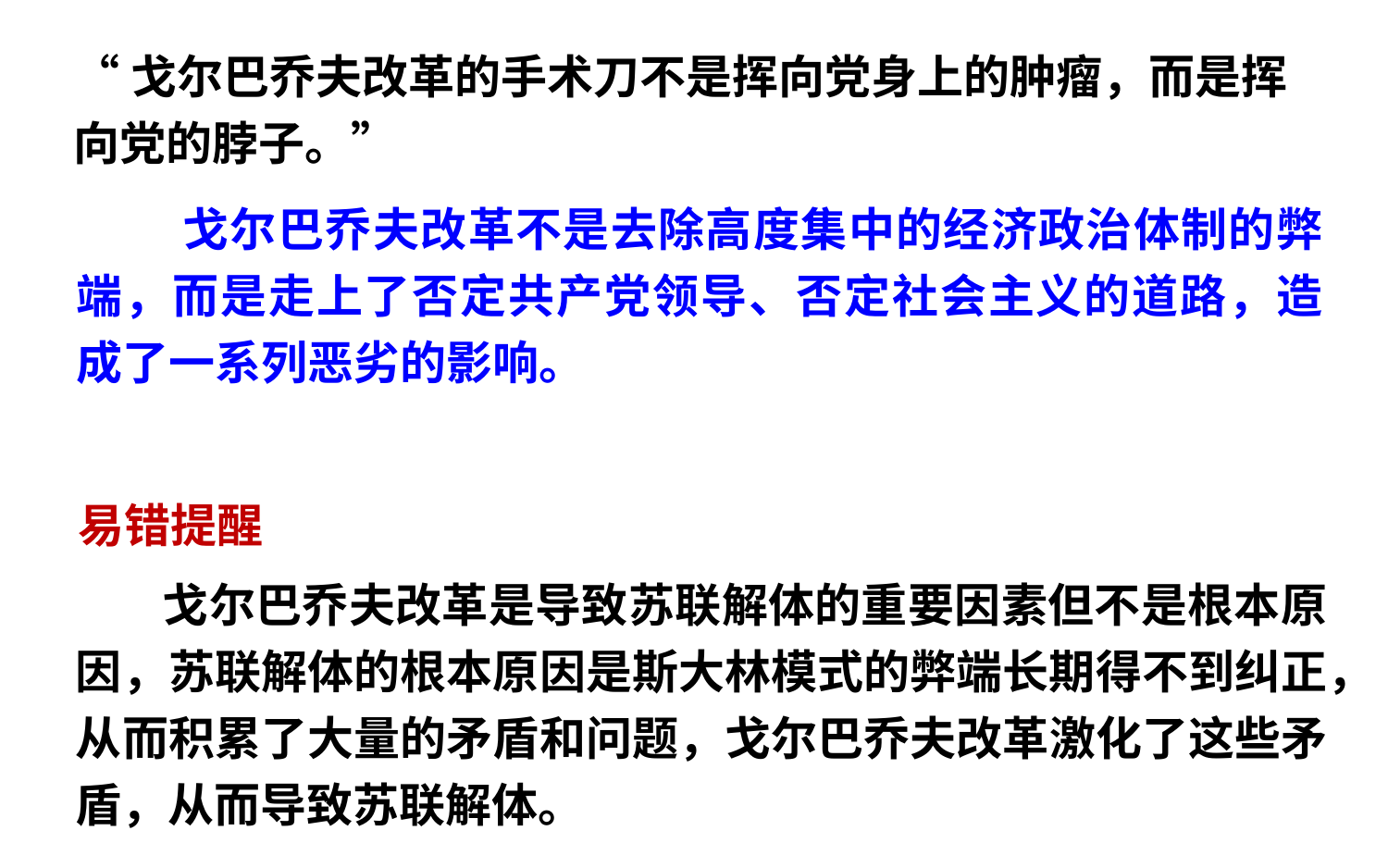

“戈尔巴乔夫改革的手术刀不是挥向党身上的肿瘤，而是挥向党的脖子。”
        戈尔巴乔夫改革不是去除高度集中的经济政治体制的弊端，而是走上了否定共产党领导、否定社会主义的道路，造成了一系列恶劣的影响。
易错提醒
       戈尔巴乔夫改革是导致苏联解体的重要因素但不是根本原因，苏联解体的根本原因是斯大林模式的弊端长期得不到纠正，从而积累了大量的矛盾和问题，戈尔巴乔夫改革激化了这些矛盾，从而导致苏联解体。